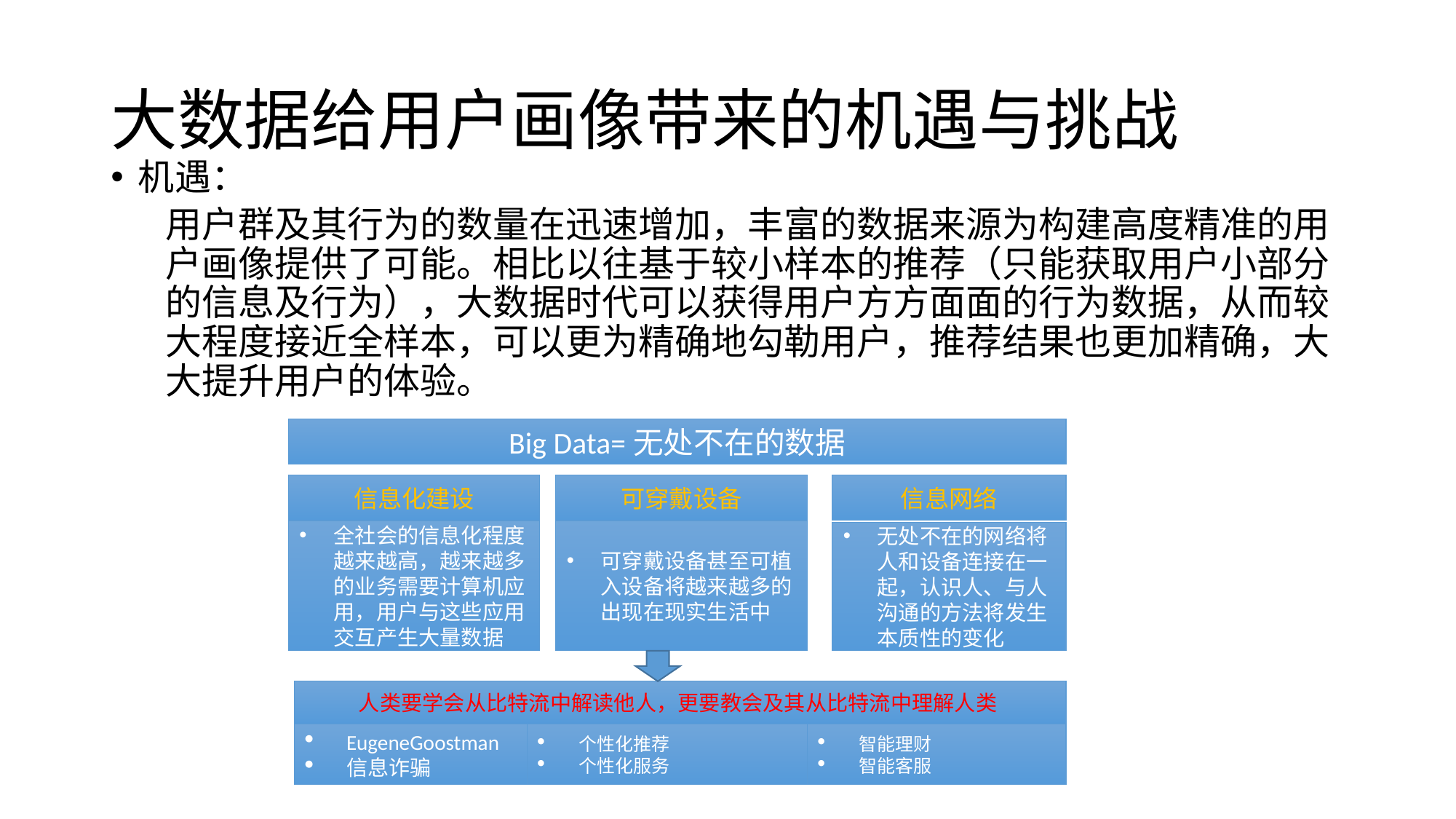

# 大数据给用户画像带来的机遇与挑战
机遇：
用户群及其行为的数量在迅速增加，丰富的数据来源为构建高度精准的用户画像提供了可能。相比以往基于较小样本的推荐（只能获取用户小部分的信息及行为），大数据时代可以获得用户方方面面的行为数据，从而较大程度接近全样本，可以更为精确地勾勒用户，推荐结果也更加精确，大大提升用户的体验。
Big Data=无处不在的数据
信息化建设
可穿戴设备
信息网络
可穿戴设备甚至可植入设备将越来越多的出现在现实生活中
全社会的信息化程度越来越高，越来越多的业务需要计算机应用，用户与这些应用交互产生大量数据
无处不在的网络将人和设备连接在一起，认识人、与人沟通的方法将发生本质性的变化

人类要学会从比特流中解读他人，更要教会及其从比特流中理解人类
EugeneGoostman
信息诈骗
个性化推荐
个性化服务
智能理财
智能客服